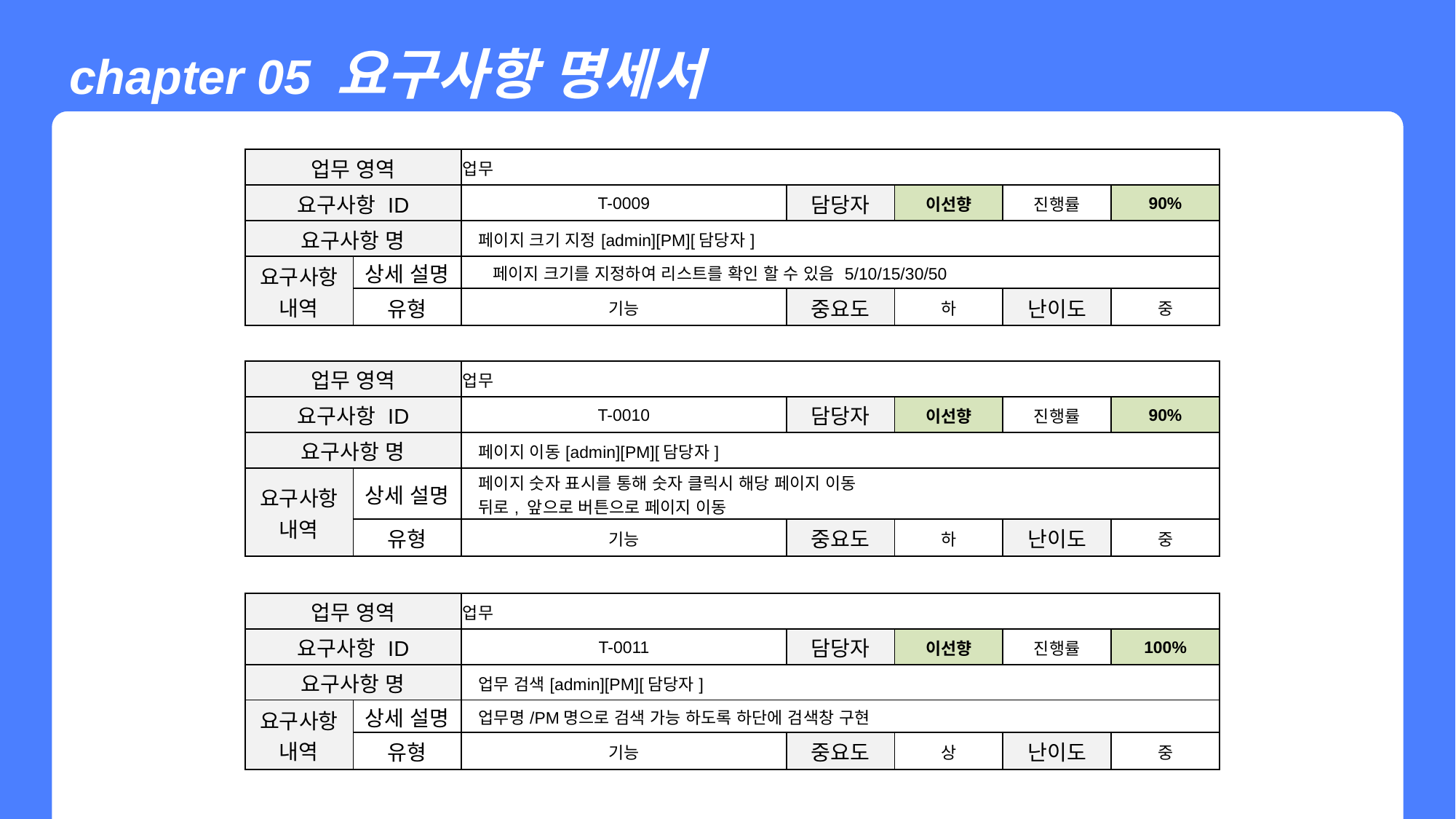

chapter 05 요구사항 명세서
| 업무 영역 |  | 업무 |  |  |  |  |  |  |
| --- | --- | --- | --- | --- | --- | --- | --- | --- |
| 요구사항 ID |  | T-0009 |  |  | 담당자 | 이선향 | 진행률 | 90% |
| 요구사항 명 |  | 페이지 크기 지정[admin][PM][담당자] |  |  |  |  |  |  |
| 요구사항 내역 | 상세 설명 | 페이지 크기를 지정하여 리스트를 확인 할 수 있음 5/10/15/30/50 |  |  |  |  |  |  |
|  | 유형 | 기능 |  |  | 중요도 | 하 | 난이도 | 중 |
|  |  |  |  |  |  |  |  |  |
| 업무 영역 |  | 업무 |  |  |  |  |  |  |
| 요구사항 ID |  | T-0010 |  |  | 담당자 | 이선향 | 진행률 | 90% |
| 요구사항 명 |  | 페이지 이동[admin][PM][담당자] |  |  |  |  |  |  |
| 요구사항 내역 | 상세 설명 | 페이지 숫자 표시를 통해 숫자 클릭시 해당 페이지 이동 뒤로, 앞으로 버튼으로 페이지 이동 |  |  |  |  |  |  |
|  | 유형 | 기능 |  |  | 중요도 | 하 | 난이도 | 중 |
|  |  |  |  |  |  |  |  |  |
| 업무 영역 |  | 업무 |  |  |  |  |  |  |
| 요구사항 ID |  | T-0011 |  |  | 담당자 | 이선향 | 진행률 | 100% |
| 요구사항 명 |  | 업무 검색[admin][PM][담당자] |  |  |  |  |  |  |
| 요구사항 내역 | 상세 설명 | 업무명/PM명으로 검색 가능 하도록 하단에 검색창 구현 |  |  |  |  |  |  |
|  | 유형 | 기능 |  |  | 중요도 | 상 | 난이도 | 중 |